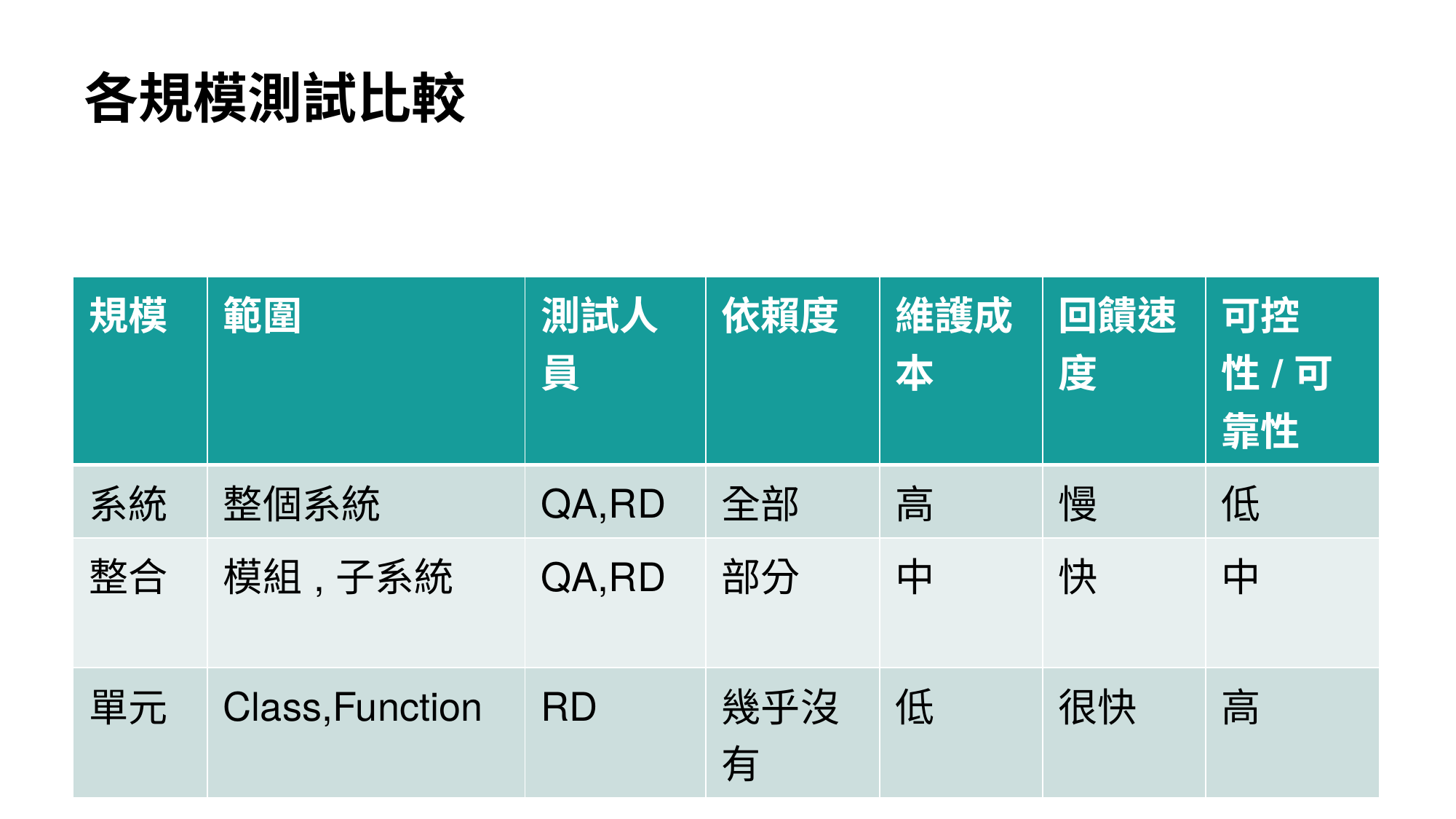

# 各規模測試比較
| 規模 | 範圍 | 測試人員 | 依賴度 | 維護成本 | 回饋速度 | 可控性/可靠性 |
| --- | --- | --- | --- | --- | --- | --- |
| 系統 | 整個系統 | QA,RD | 全部 | 高 | 慢 | 低 |
| 整合 | 模組,子系統 | QA,RD | 部分 | 中 | 快 | 中 |
| 單元 | Class,Function | RD | 幾乎沒有 | 低 | 很快 | 高 |